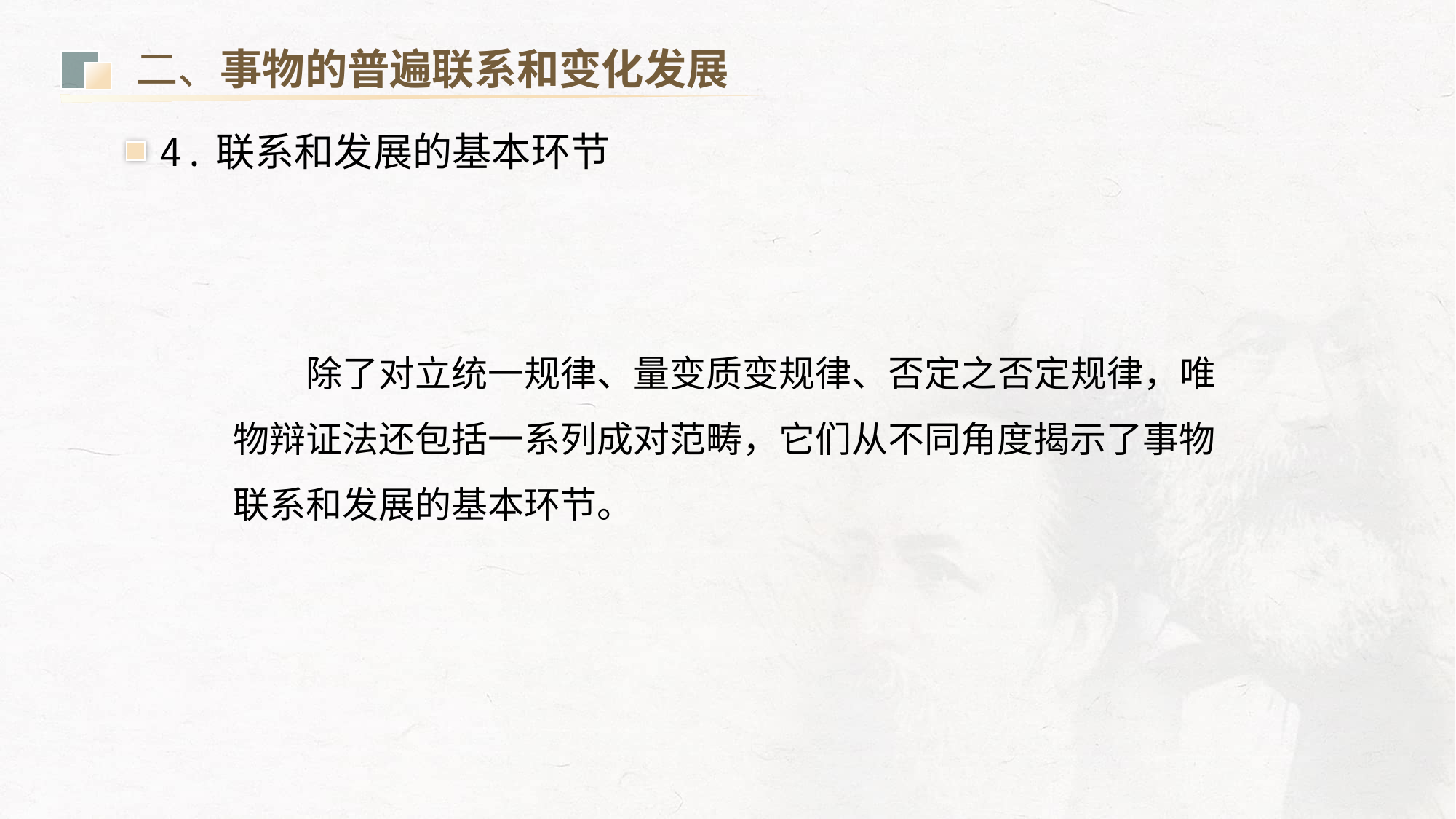

二、事物的普遍联系和变化发展

4.联系和发展的基本环节

除了对立统一规律、量变质变规律、否定之否定规律，唯物辩证法还包括一系列成对范畴，它们从不同角度揭示了事物联系和发展的基本环节。